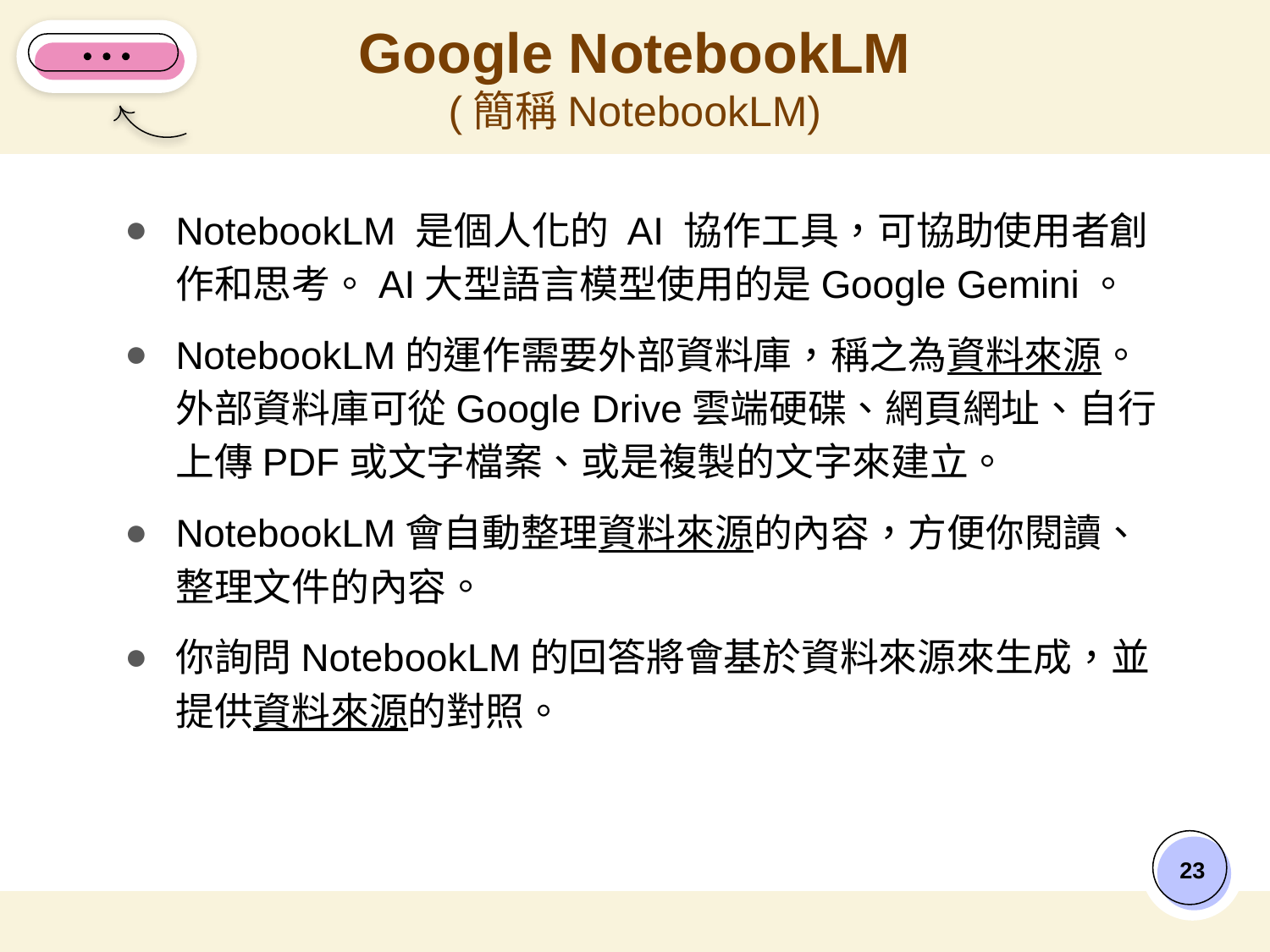

# Google NotebookLM
(簡稱NotebookLM)
NotebookLM 是個人化的 AI 協作工具，可協助使用者創作和思考。AI大型語言模型使用的是Google Gemini。
NotebookLM的運作需要外部資料庫，稱之為資料來源。外部資料庫可從Google Drive雲端硬碟、網頁網址、自行上傳PDF或文字檔案、或是複製的文字來建立。
NotebookLM會自動整理資料來源的內容，方便你閱讀、整理文件的內容。
你詢問NotebookLM的回答將會基於資料來源來生成，並提供資料來源的對照。
23